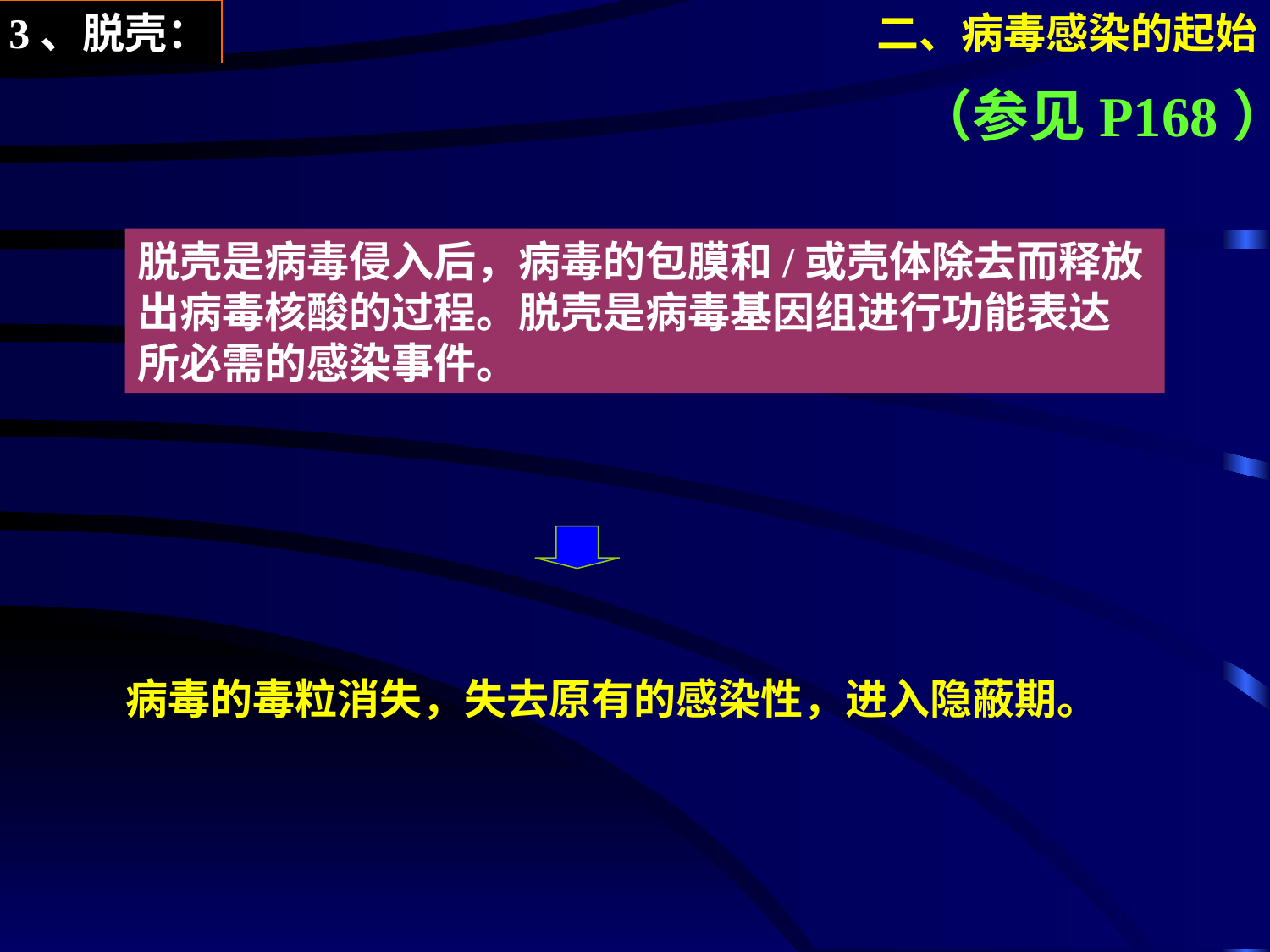

3、脱壳：
二、病毒感染的起始
（参见P168）
脱壳是病毒侵入后，病毒的包膜和/或壳体除去而释放出病毒核酸的过程。脱壳是病毒基因组进行功能表达所必需的感染事件。

病毒的毒粒消失，失去原有的感染性，进入隐蔽期。